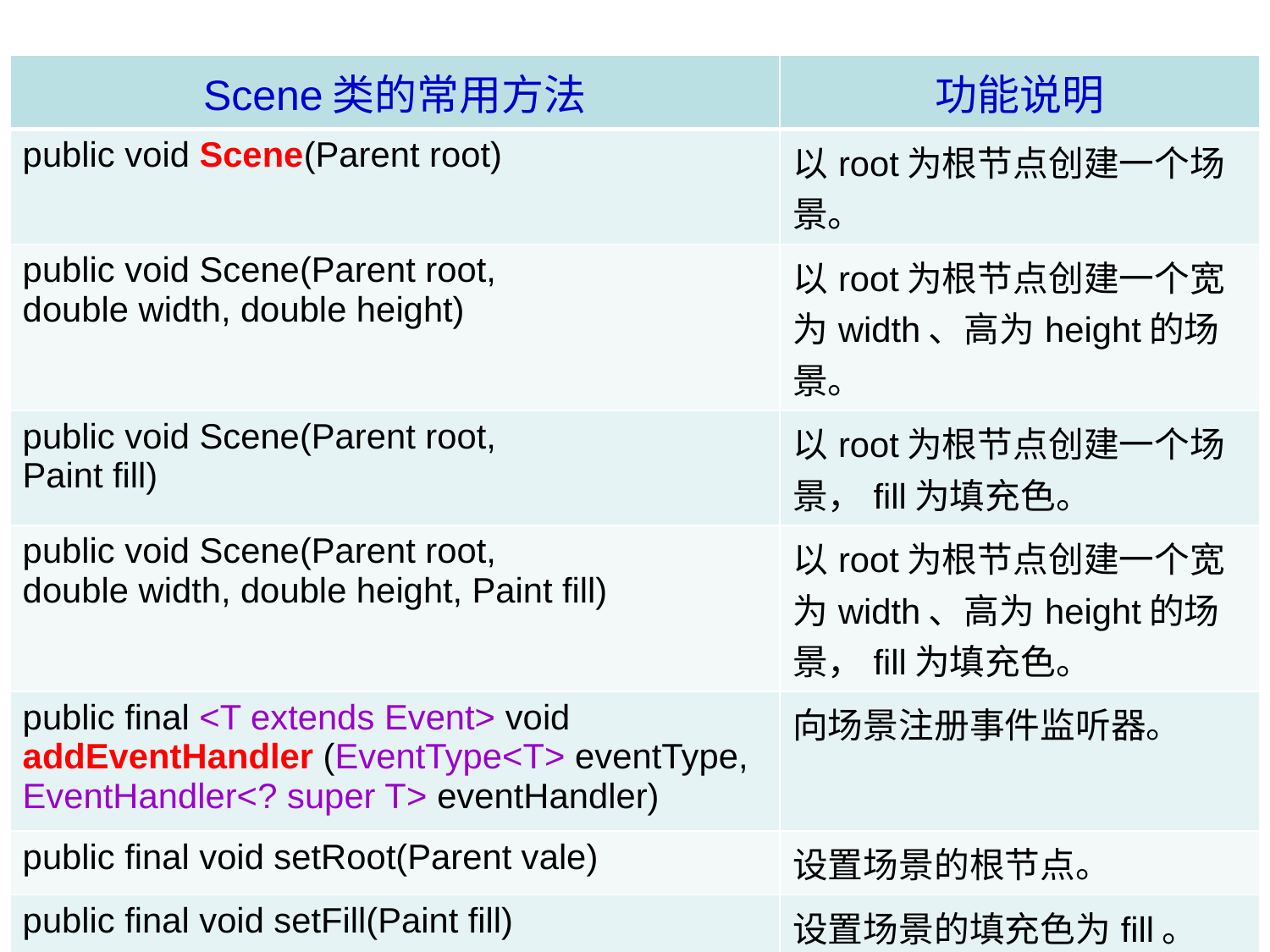

| Scene类的常用方法 | 功能说明 |
| --- | --- |
| public void Scene(Parent root) | 以root为根节点创建一个场景。 |
| public void Scene(Parent root, double width, double height) | 以root为根节点创建一个宽为width、高为height的场景。 |
| public void Scene(Parent root, Paint fill) | 以root为根节点创建一个场景，fill为填充色。 |
| public void Scene(Parent root, double width, double height, Paint fill) | 以root为根节点创建一个宽为width、高为height的场景，fill为填充色。 |
| public final <T extends Event> void addEventHandler (EventType<T> eventType, EventHandler<? super T> eventHandler) | 向场景注册事件监听器。 |
| public final void setRoot(Parent vale) | 设置场景的根节点。 |
| public final void setFill(Paint fill) | 设置场景的填充色为fill。 |
| public final void setOnContextMenuRequest (EventHandler<? super ContextMenuRequest> value) | 为场景注册快捷菜单的动作监听器。 |